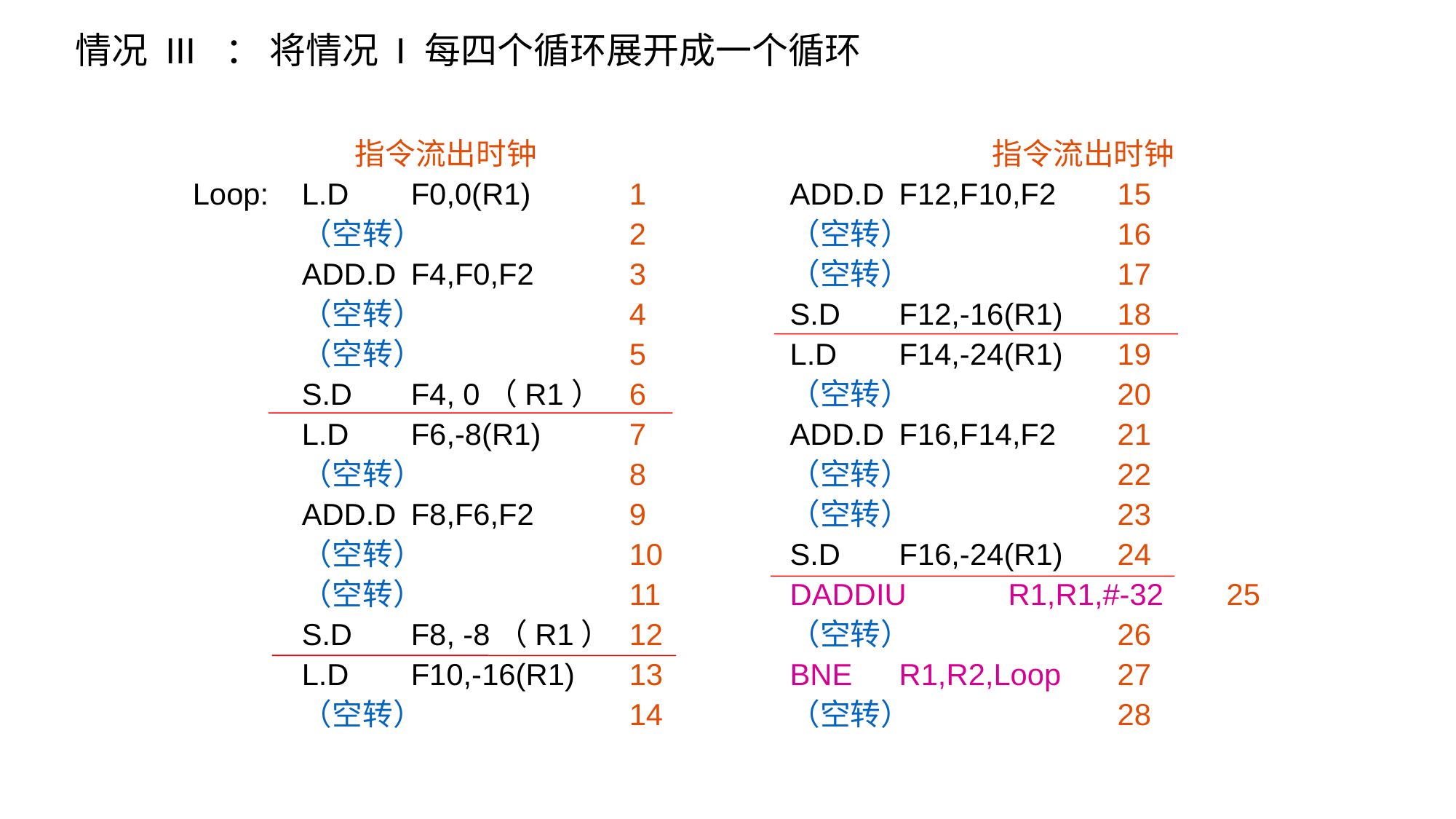

情况 III  ： 将情况 I 每四个循环展开成一个循环
                       指令流出时钟
Loop:	L.D	F0,0(R1)	1
	（空转）		2
	ADD.D	F4,F0,F2	3
	（空转）		4
	（空转）		5
	S.D	F4, 0（R1）	6
	L.D	F6,-8(R1)	7
	（空转）		8
	ADD.D	F8,F6,F2	9
	（空转）		10
	（空转）		11
	S.D	F8, -8（R1）	12
	L.D	F10,-16(R1)	13
	（空转）		14

                             指令流出时钟
ADD.D	F12,F10,F2	15
（空转）		16
（空转）		17
S.D	F12,-16(R1)	18
L.D	F14,-24(R1)	19
（空转）		20
ADD.D	F16,F14,F2	21
（空转）		22
（空转）		23
S.D	F16,-24(R1)	24
DADDIU	R1,R1,#-32	25
（空转）		26
BNE	R1,R2,Loop	27
（空转）		28